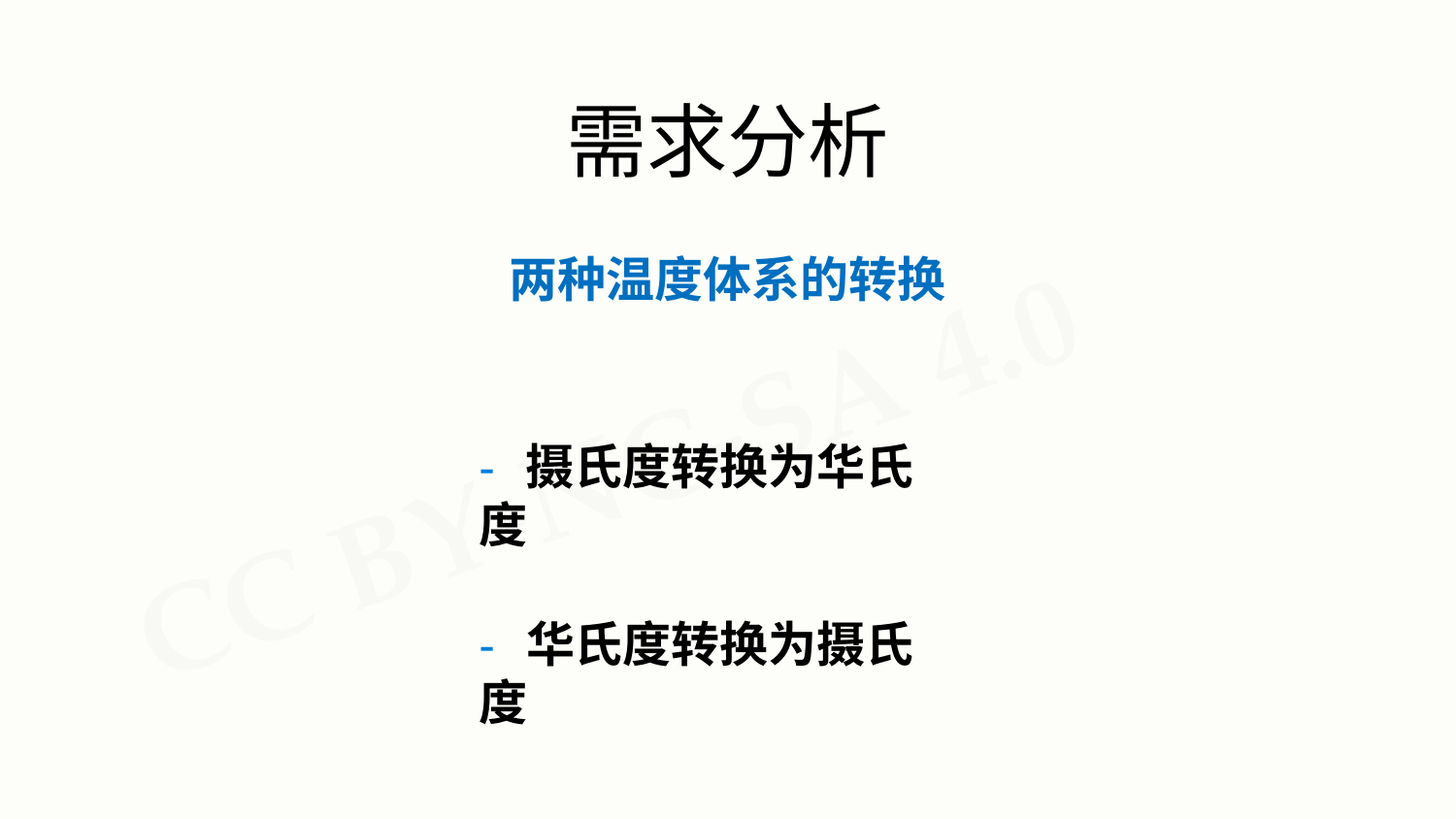

# 需求分析
两种温度体系的转换

- 摄氏度转换为华氏度

- 华氏度转换为摄氏度